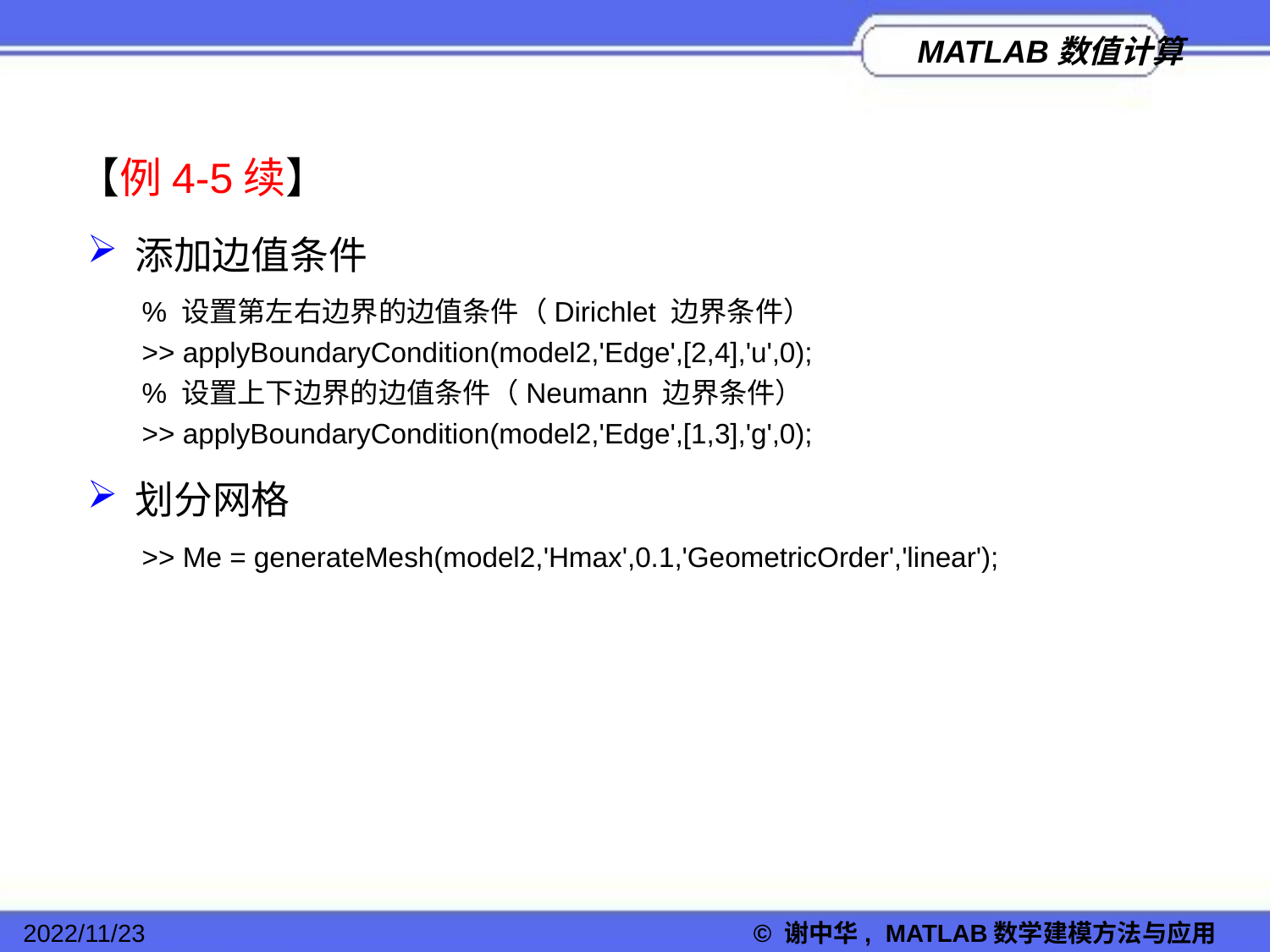

【例4-5续】
添加边值条件
% 设置第左右边界的边值条件（Dirichlet 边界条件）
>> applyBoundaryCondition(model2,'Edge',[2,4],'u',0);
% 设置上下边界的边值条件（Neumann 边界条件）
>> applyBoundaryCondition(model2,'Edge',[1,3],'g',0);
划分网格
>> Me = generateMesh(model2,'Hmax',0.1,'GeometricOrder','linear');
2022/11/23
© 谢中华,  MATLAB数学建模方法与应用